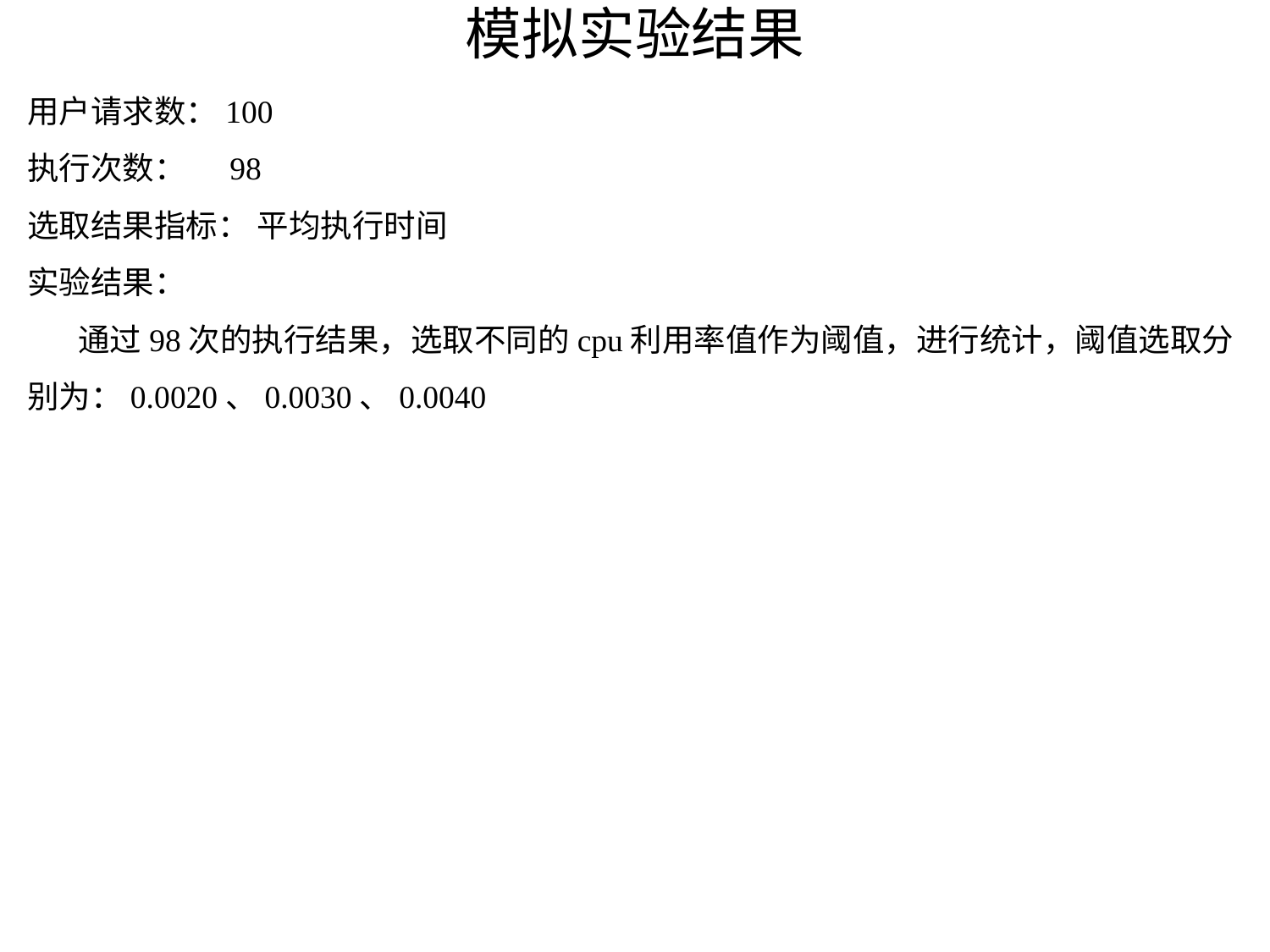

# 模拟实验结果
用户请求数：100
执行次数：     98
选取结果指标： 平均执行时间
实验结果：
      通过98次的执行结果，选取不同的cpu利用率值作为阈值，进行统计，阈值选取分别为：0.0020、0.0030、0.0040